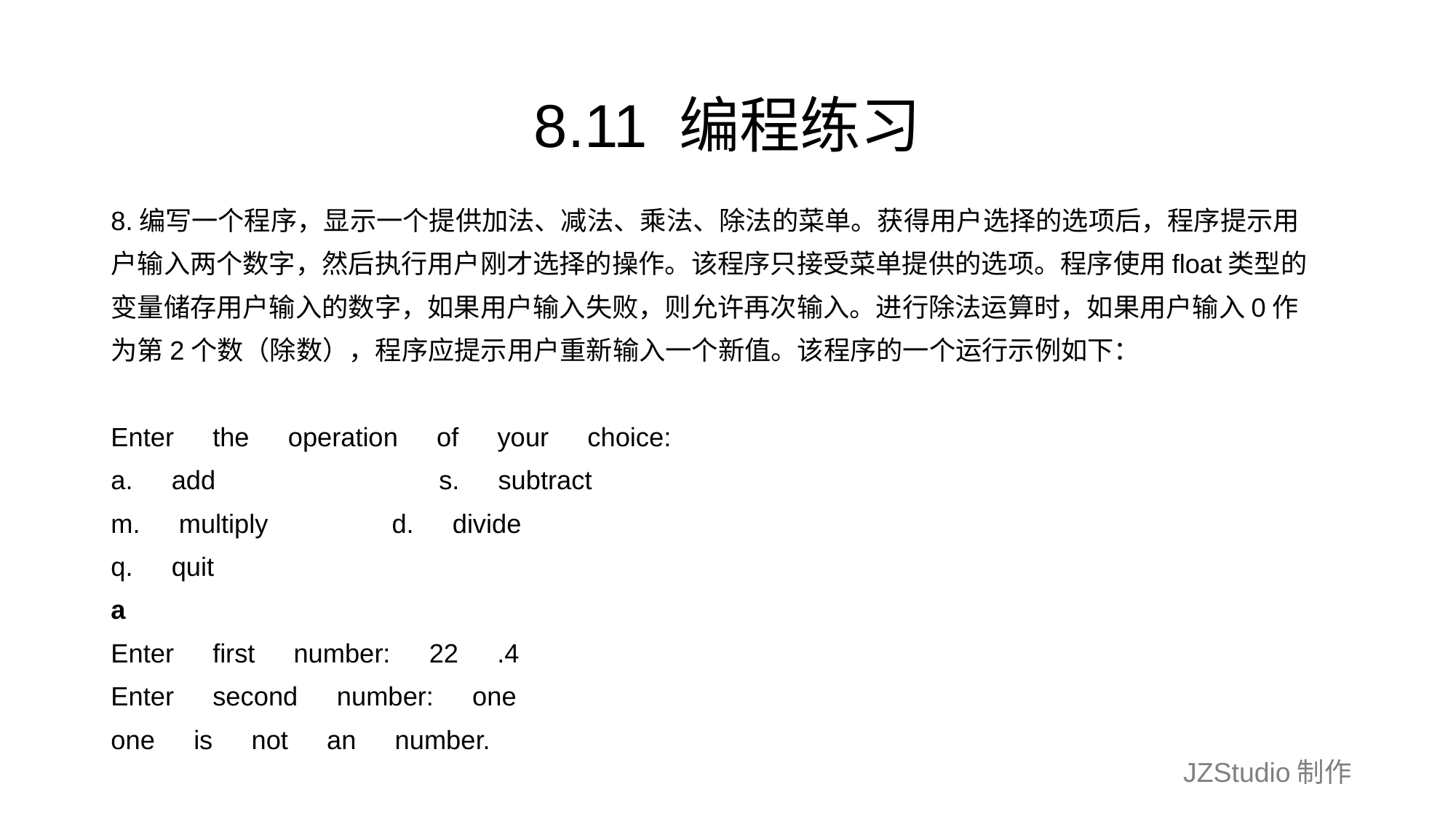

# 8.11 编程练习
8.编写一个程序，显示一个提供加法、减法、乘法、除法的菜单。获得用户选择的选项后，程序提示用
户输入两个数字，然后执行用户刚才选择的操作。该程序只接受菜单提供的选项。程序使用float类型的
变量储存用户输入的数字，如果用户输入失败，则允许再次输入。进行除法运算时，如果用户输入0作
为第2个数（除数），程序应提示用户重新输入一个新值。该程序的一个运行示例如下：

Enter　the　operation　of　your　choice:
a.　add　　　　　　　　s.　subtract
m.　multiply　　　　 d.　divide
q.　quit
a
Enter　first　number:　22　.4
Enter　second　number:　one
one　is　not　an　number.